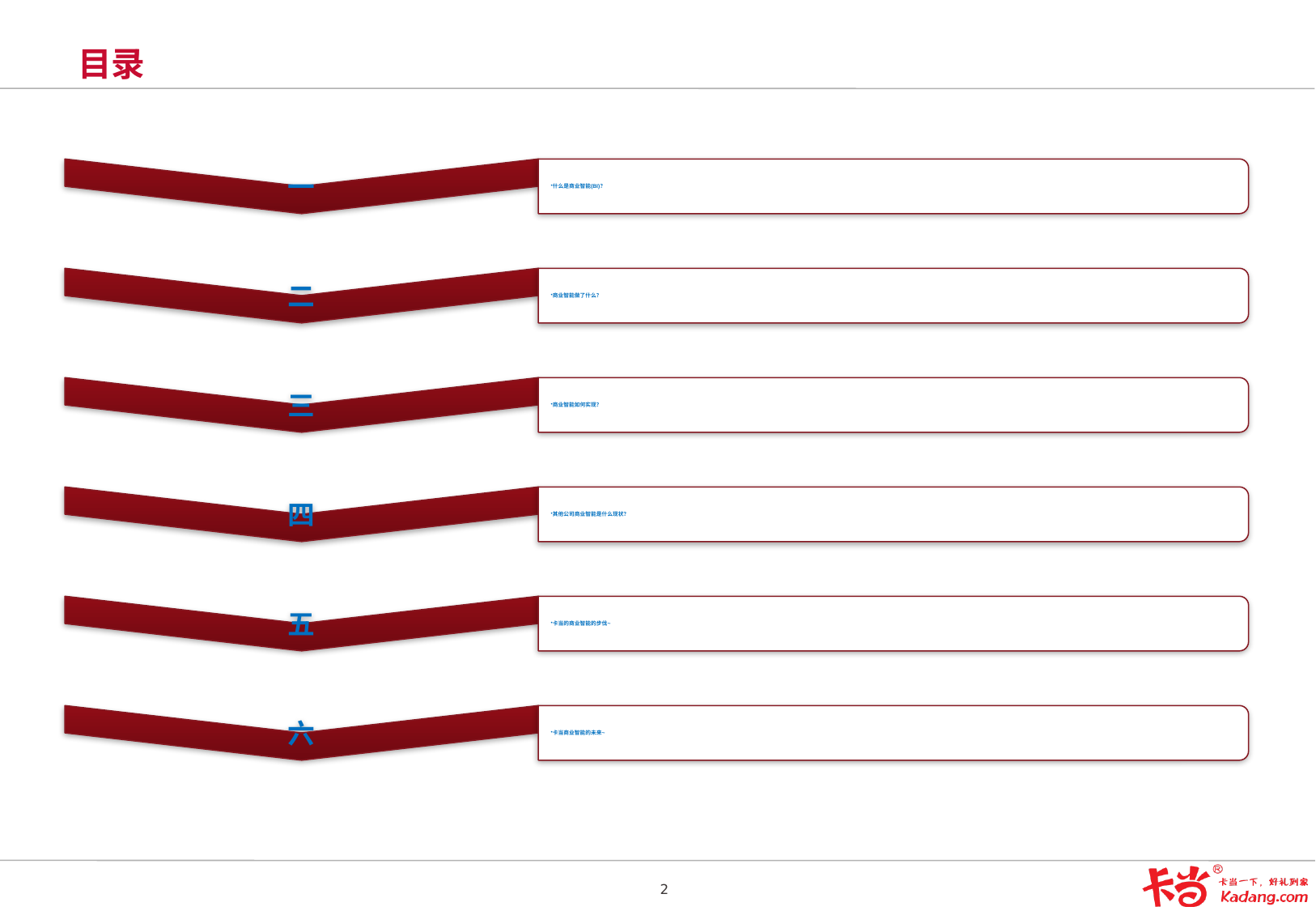

# 目录
一
什么是商业智能(BI)？
二
商业智能做了什么？
三
商业智能如何实现？
四
五
六
其他公司商业智能是什么现状？
卡当的商业智能的步伐~
卡当商业智能的未来~